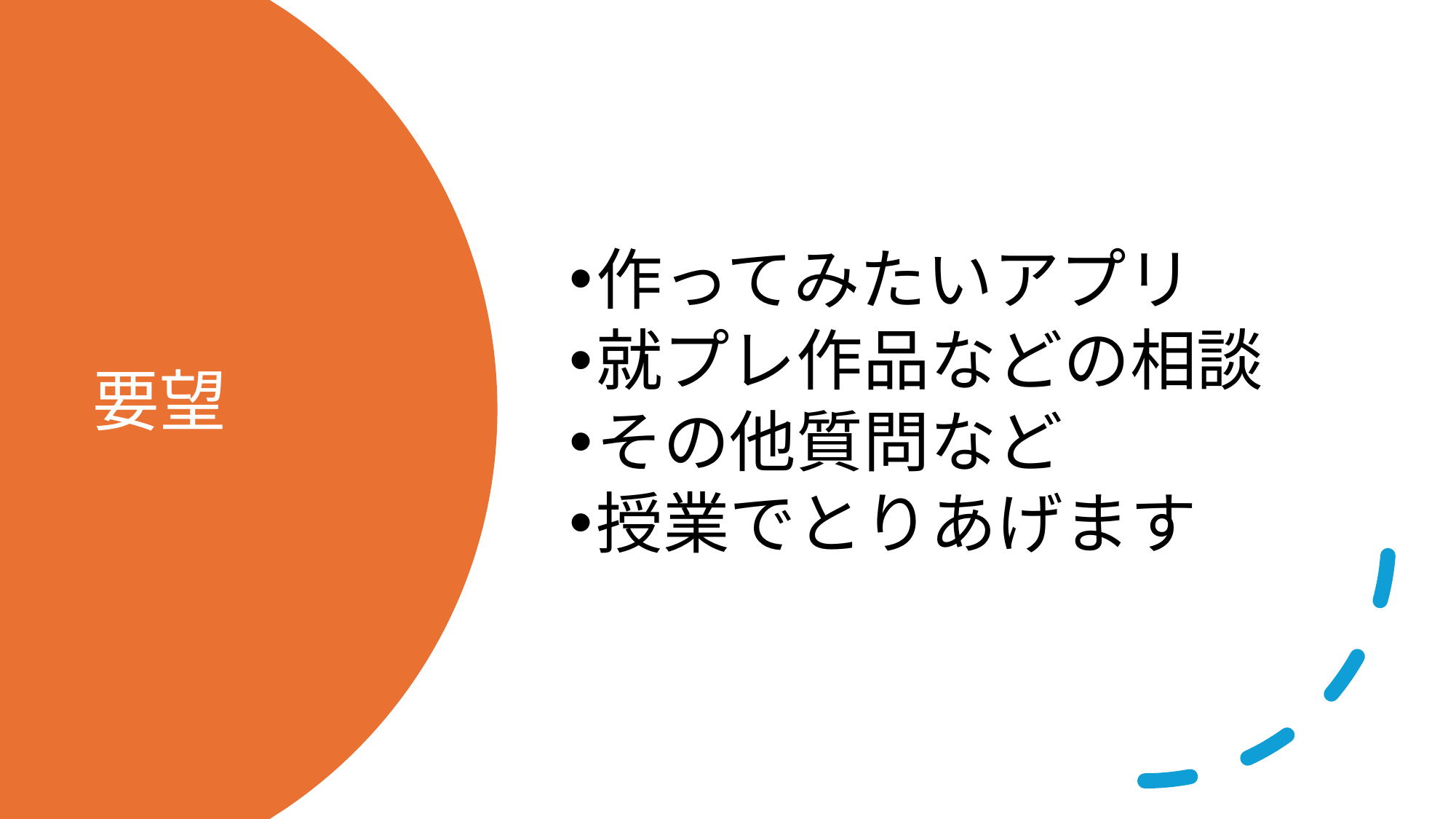

作ってみたいアプリ
就プレ作品などの相談
その他質問など
授業でとりあげます
# 要望